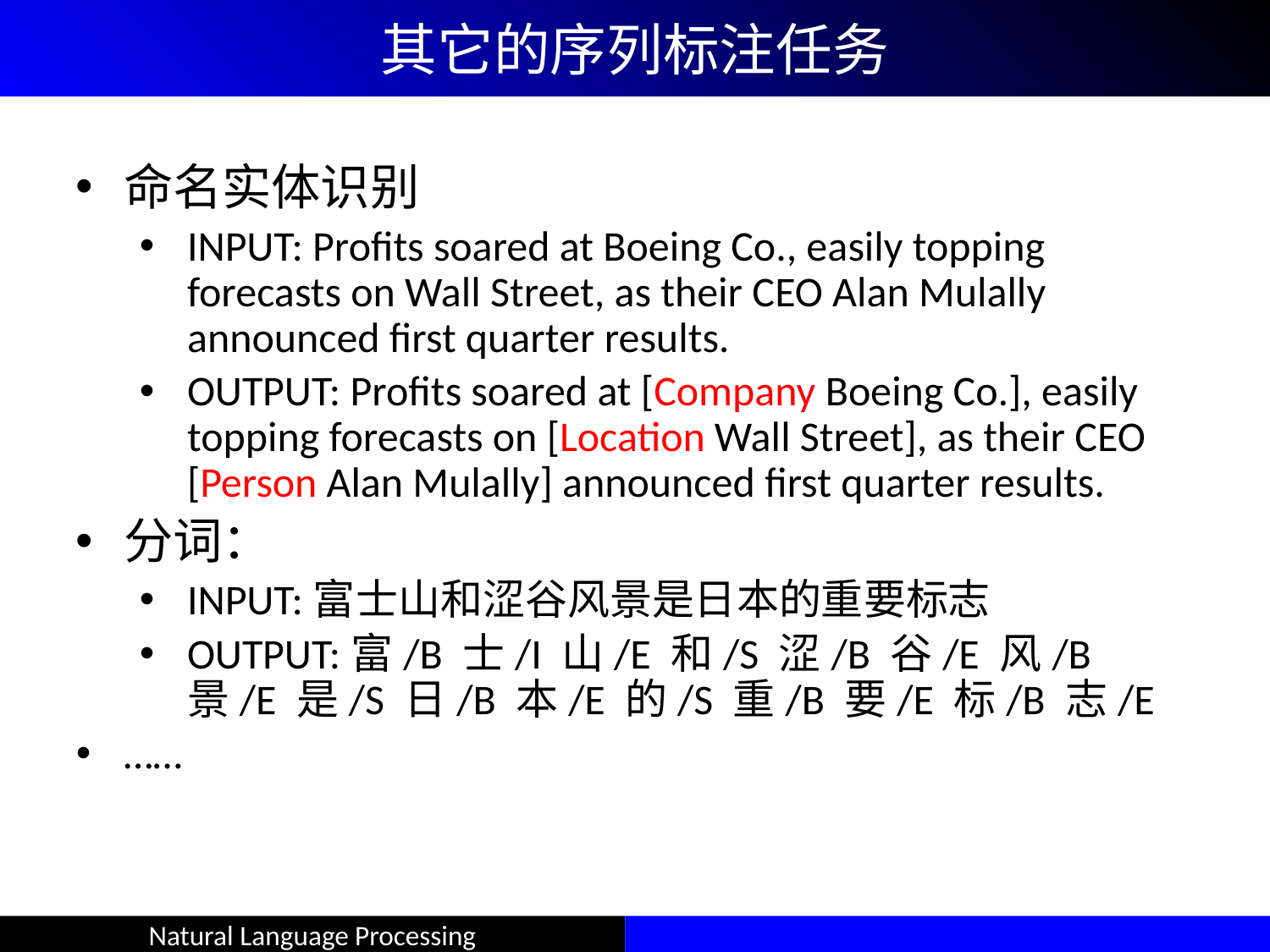

其它的序列标注任务
命名实体识别
INPUT: Proﬁts soared at Boeing Co., easily topping forecasts on Wall Street, as their CEO Alan Mulally announced ﬁrst quarter results.
OUTPUT: Proﬁts soared at [Company Boeing Co.], easily topping forecasts on [Location Wall Street], as their CEO [Person Alan Mulally] announced ﬁrst quarter results.
分词：
INPUT:富士山和涩谷风景是日本的重要标志
OUTPUT:富/B 士/I 山/E 和/S 涩/B 谷/E 风/B 景/E 是/S 日/B 本/E 的/S 重/B 要/E 标/B 志/E
……